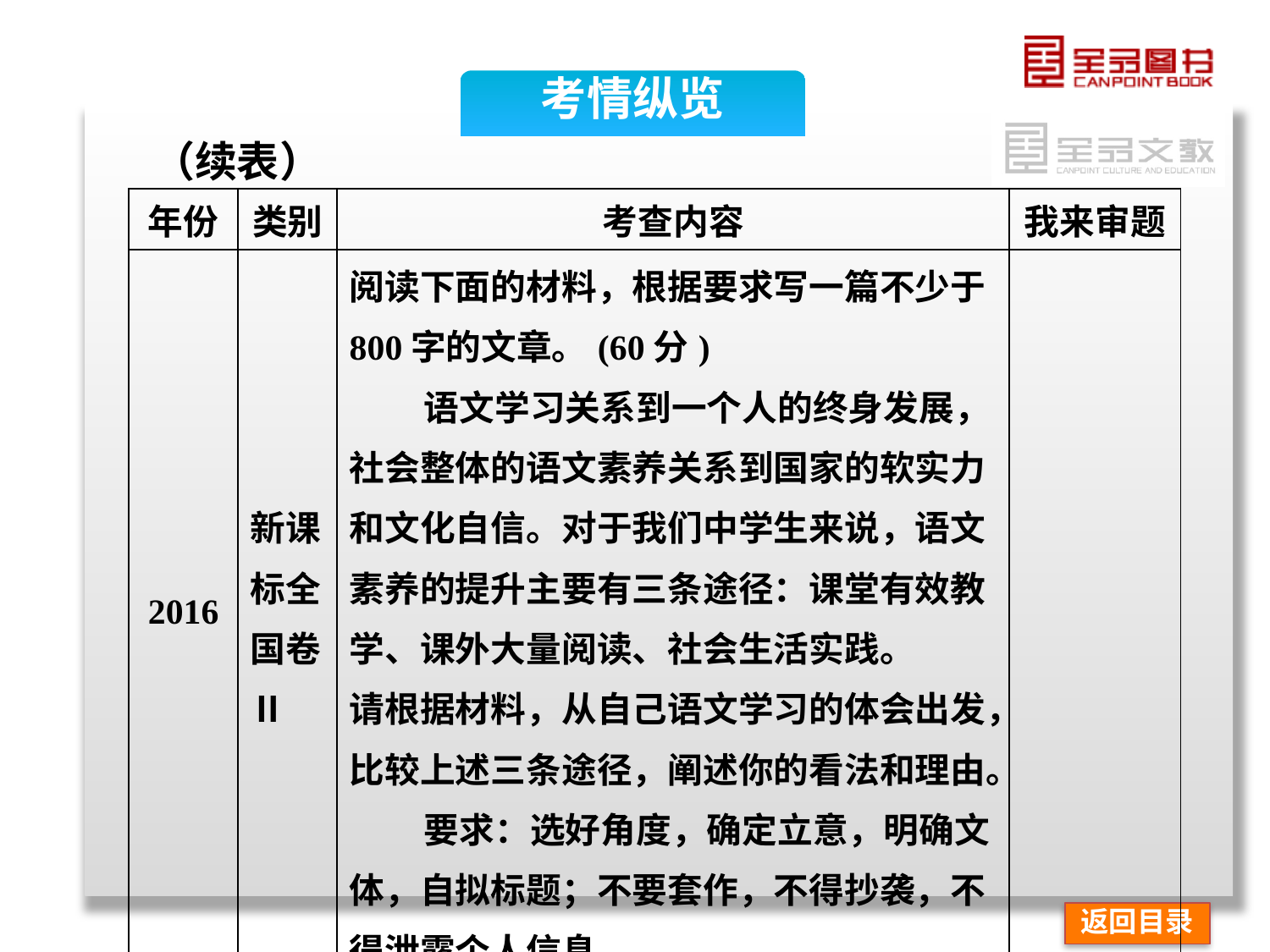

考情纵览
（续表）
| 年份 | 类别 | 考查内容 | 我来审题 |
| --- | --- | --- | --- |
| 2016 | 新课 标全 国卷Ⅱ | 阅读下面的材料，根据要求写一篇不少于800字的文章。(60分) 语文学习关系到一个人的终身发展，社会整体的语文素养关系到国家的软实力和文化自信。对于我们中学生来说，语文素养的提升主要有三条途径：课堂有效教学、课外大量阅读、社会生活实践。 请根据材料，从自己语文学习的体会出发，比较上述三条途径，阐述你的看法和理由。 要求：选好角度，确定立意，明确文体，自拟标题；不要套作，不得抄袭，不得泄露个人信息 |  |
返回目录